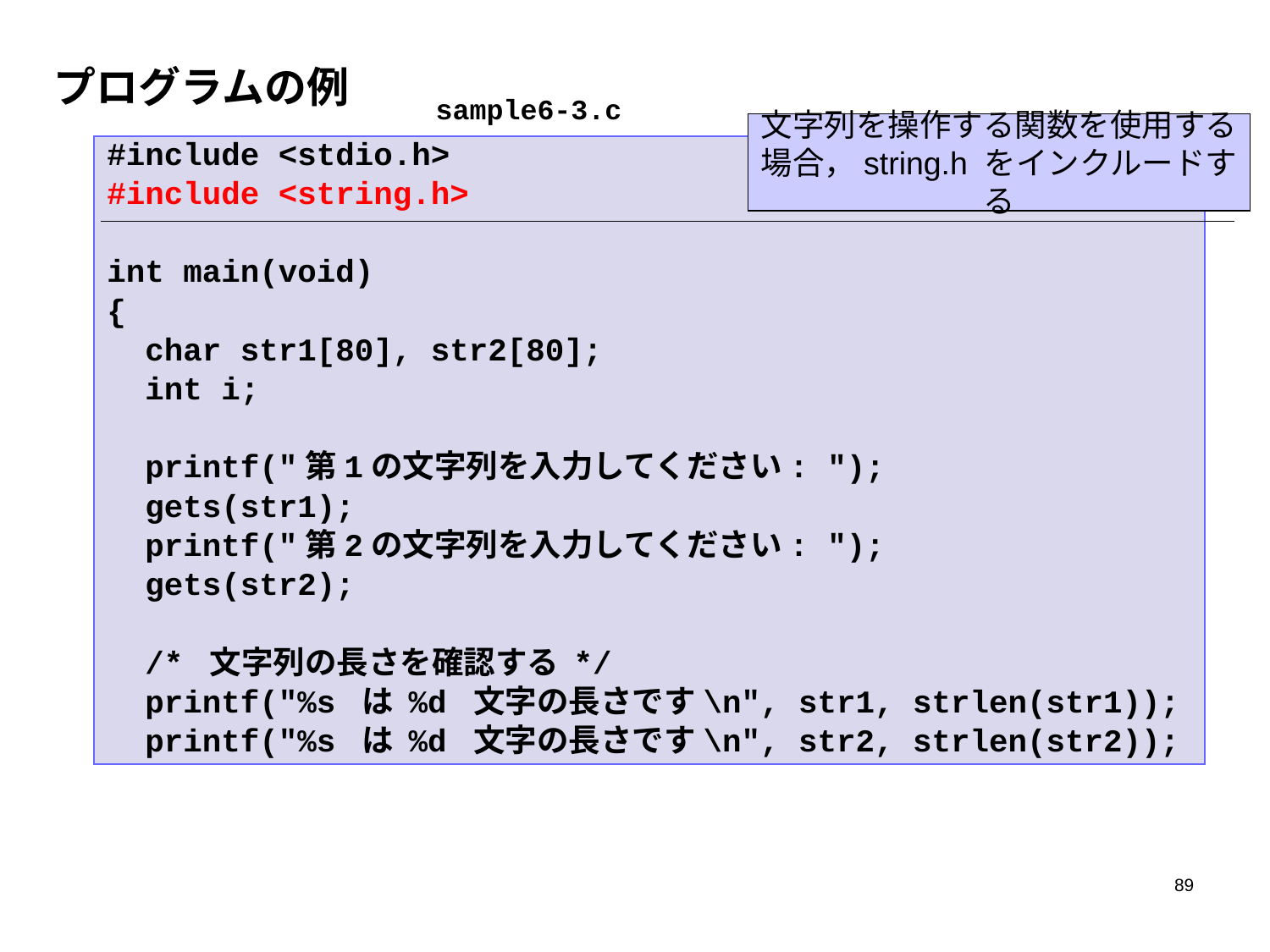

プログラムの例
sample6-3.c
文字列を操作する関数を使用する場合，string.h をインクルードする
#include <stdio.h>
#include <string.h>

int main(void)
{
  char str1[80], str2[80];
  int i;

  printf("第1の文字列を入力してください: ");
  gets(str1);
  printf("第2の文字列を入力してください: ");
  gets(str2);

  /* 文字列の長さを確認する */
  printf("%s は %d 文字の長さです\n", str1, strlen(str1));
  printf("%s は %d 文字の長さです\n", str2, strlen(str2));
89